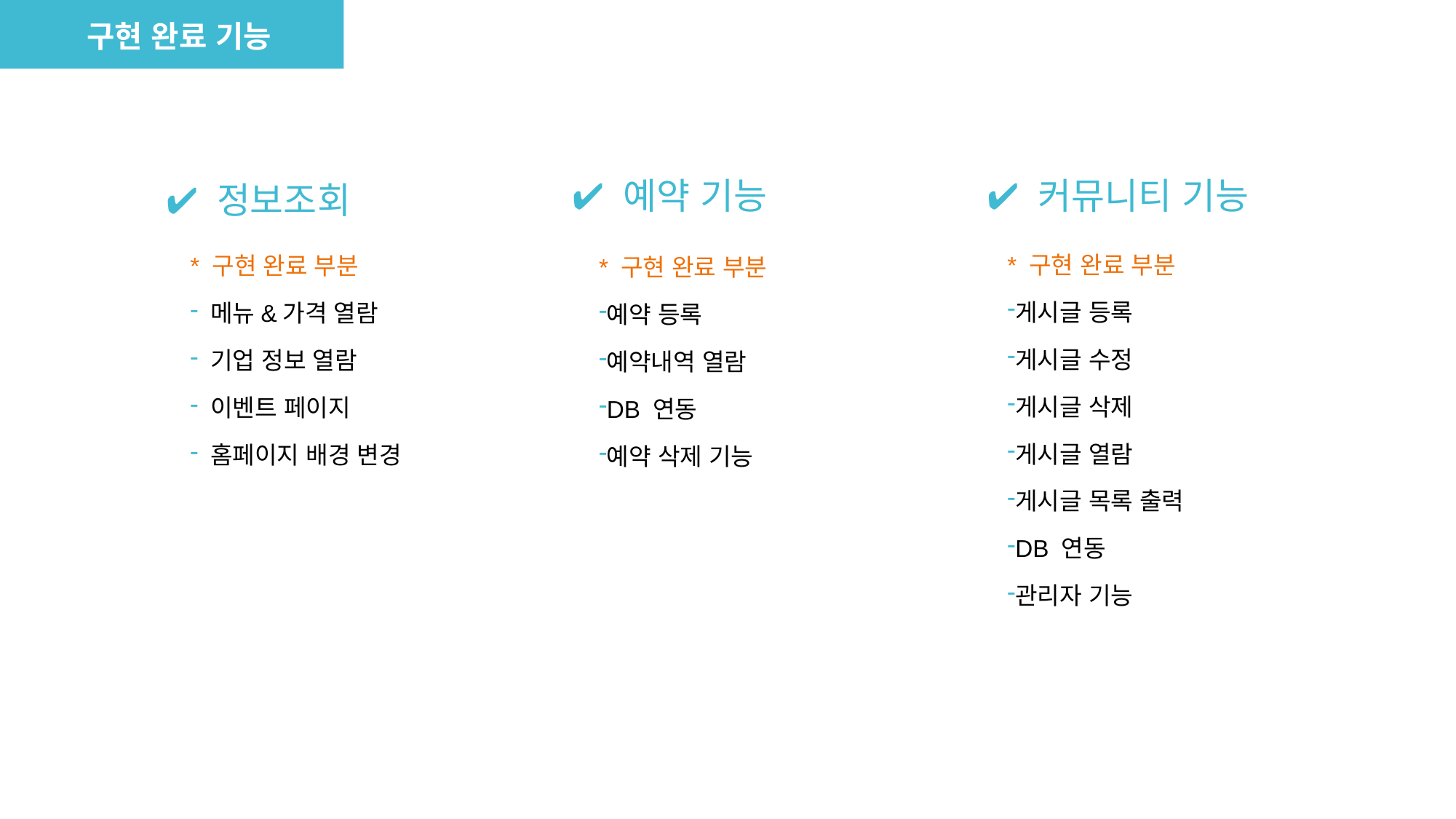

구현 완료 기능
✔ 예약 기능

✔ 커뮤니티 기능
✔ 정보조회

* 구현 완료 부분
게시글 등록
게시글 수정
게시글 삭제
게시글 열람
게시글 목록 출력
DB 연동
관리자 기능

* 구현 완료 부분
 메뉴&가격 열람
 기업 정보 열람
 이벤트 페이지
 홈페이지 배경 변경

* 구현 완료 부분
예약 등록
예약내역 열람
DB 연동
예약 삭제 기능